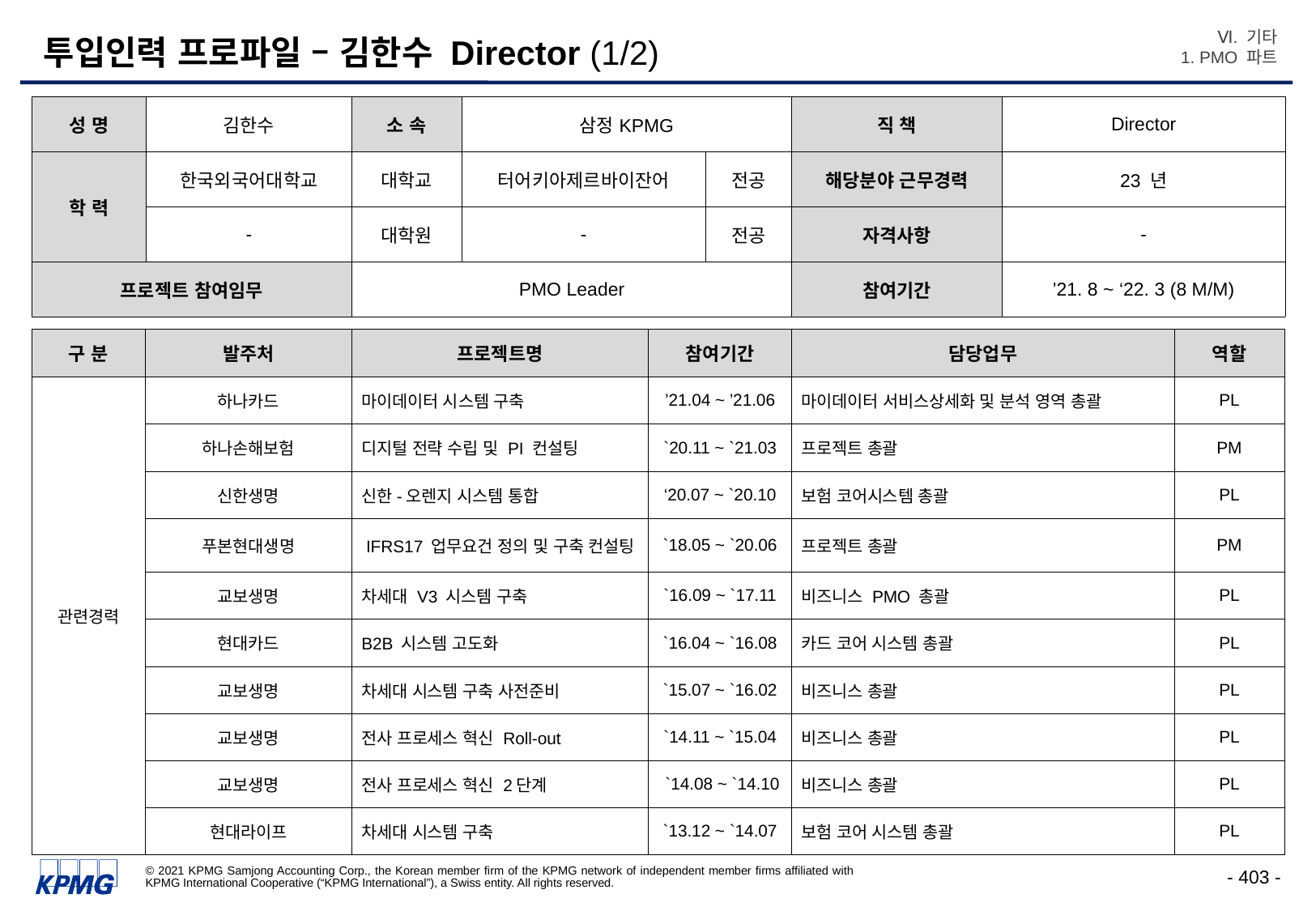

Ⅵ. 기타
1. PMO 파트
# 투입인력 프로파일 – 김한수 Director (1/2)
| 성 명 | 김한수 | 소 속 | 삼정KPMG |  | 직 책 | Director |
| --- | --- | --- | --- | --- | --- | --- |
| 학 력 | 한국외국어대학교 | 대학교 | 터어키아제르바이잔어 | 전공 | 해당분야 근무경력 | 23 년 |
|  | - | 대학원 | - | 전공 | 자격사항 | - |
| 프로젝트 참여임무 |  | PMO Leader |  |  | 참여기간 | ’21. 8 ~ ‘22. 3 (8 M/M) |
| 구 분 | 발주처 | 프로젝트명 | 참여기간 | 담당업무 | 역할 |
| --- | --- | --- | --- | --- | --- |
| 관련경력 | 하나카드 | 마이데이터 시스템 구축 | ’21.04 ~ ’21.06 | 마이데이터 서비스상세화 및 분석 영역 총괄 | PL |
|  | 하나손해보험 | 디지털 전략 수립 및 PI 컨설팅 | `20.11 ~ `21.03 | 프로젝트 총괄 | PM |
|  | 신한생명 | 신한-오렌지 시스템 통합 | ‘20.07 ~ `20.10 | 보험 코어시스템 총괄 | PL |
|  | 푸본현대생명 | IFRS17 업무요건 정의 및 구축 컨설팅 | `18.05 ~ `20.06 | 프로젝트 총괄 | PM |
|  | 교보생명 | 차세대 V3 시스템 구축 | `16.09 ~ `17.11 | 비즈니스 PMO 총괄 | PL |
|  | 현대카드 | B2B 시스템 고도화 | `16.04 ~ `16.08 | 카드 코어 시스템 총괄 | PL |
|  | 교보생명 | 차세대 시스템 구축 사전준비 | `15.07 ~ `16.02 | 비즈니스 총괄 | PL |
|  | 교보생명 | 전사 프로세스 혁신 Roll-out | `14.11 ~ `15.04 | 비즈니스 총괄 | PL |
|  | 교보생명 | 전사 프로세스 혁신 2단계 | `14.08 ~ `14.10 | 비즈니스 총괄 | PL |
|  | 현대라이프 | 차세대 시스템 구축 | `13.12 ~ `14.07 | 보험 코어 시스템 총괄 | PL |